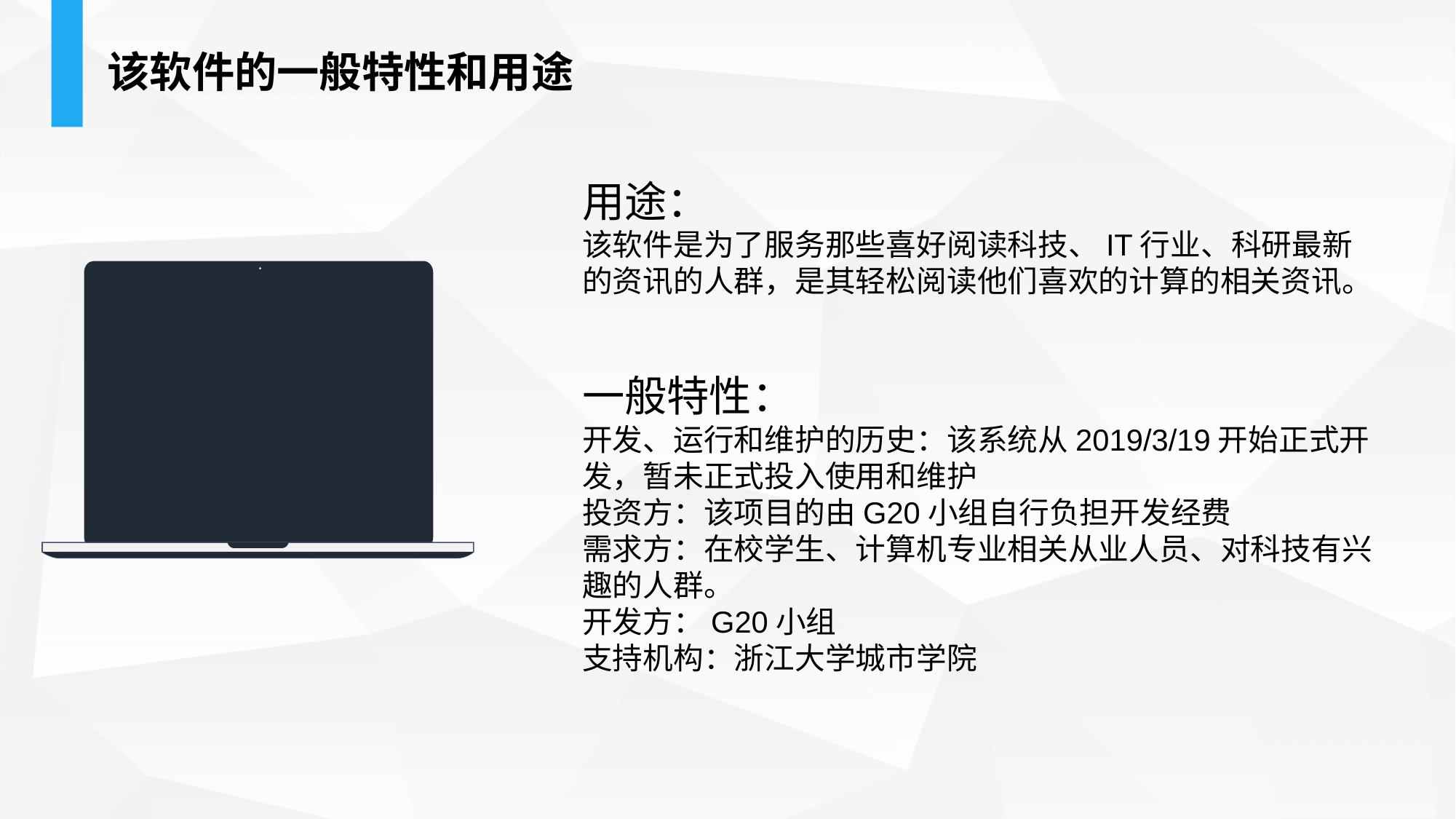

该软件的一般特性和用途
用途：
该软件是为了服务那些喜好阅读科技、IT行业、科研最新的资讯的人群，是其轻松阅读他们喜欢的计算的相关资讯。

一般特性：
开发、运行和维护的历史：该系统从2019/3/19开始正式开发，暂未正式投入使用和维护
投资方：该项目的由G20小组自行负担开发经费
需求方：在校学生、计算机专业相关从业人员、对科技有兴趣的人群。
开发方：G20小组
支持机构：浙江大学城市学院